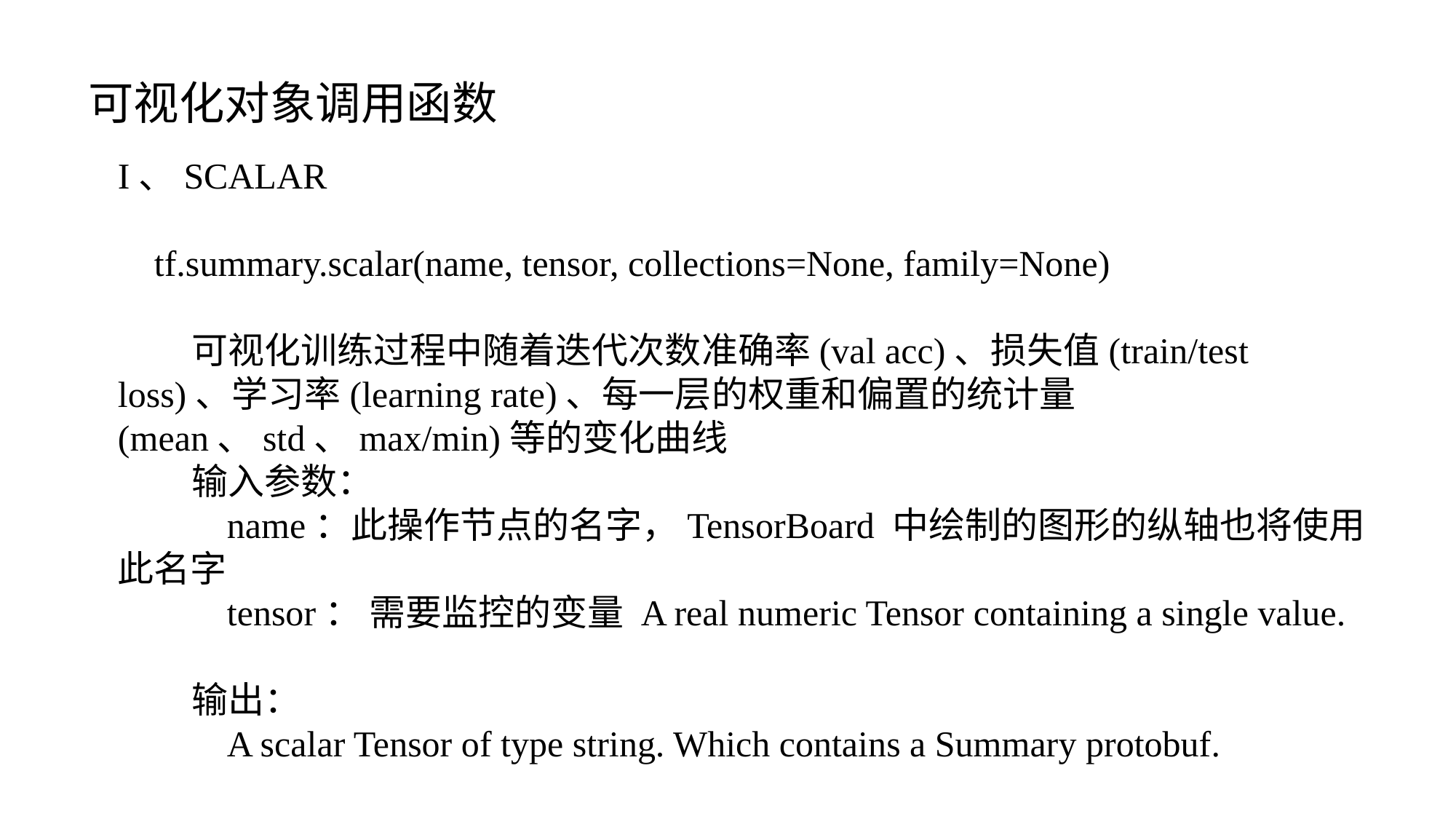

可视化对象调用函数
I、SCALAR

    tf.summary.scalar(name, tensor, collections=None, family=None)

        可视化训练过程中随着迭代次数准确率(val acc)、损失值(train/test loss)、学习率(learning rate)、每一层的权重和偏置的统计量(mean、std、max/min)等的变化曲线
        输入参数：
            name：此操作节点的名字，TensorBoard 中绘制的图形的纵轴也将使用此名字
            tensor： 需要监控的变量 A real numeric Tensor containing a single value.

        输出：
            A scalar Tensor of type string. Which contains a Summary protobuf.